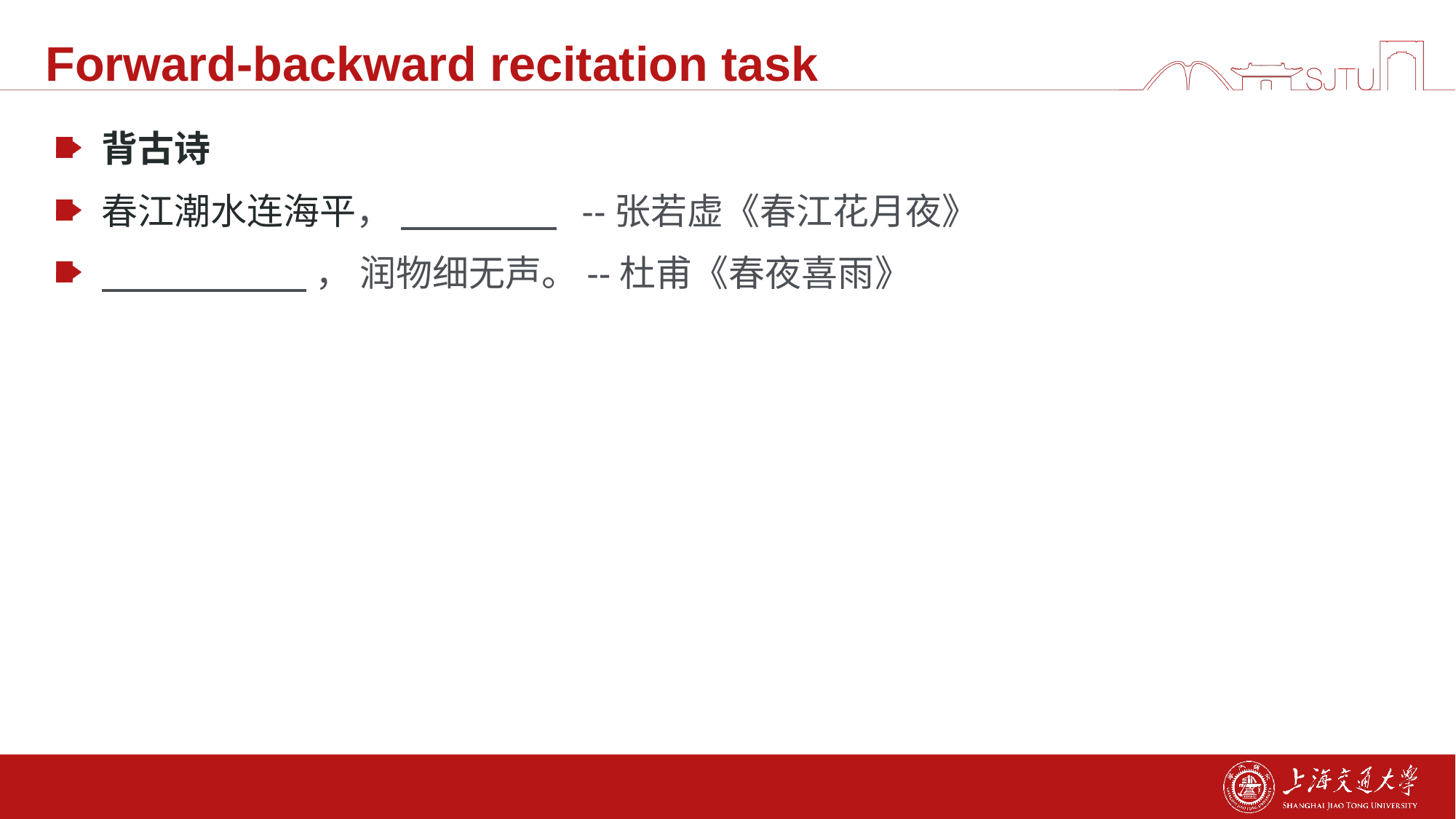

# Forward-backward recitation task
背古诗
春江潮水连海平，                      --张若虚《春江花月夜》
                         ， 润物细无声。--杜甫《春夜喜雨》